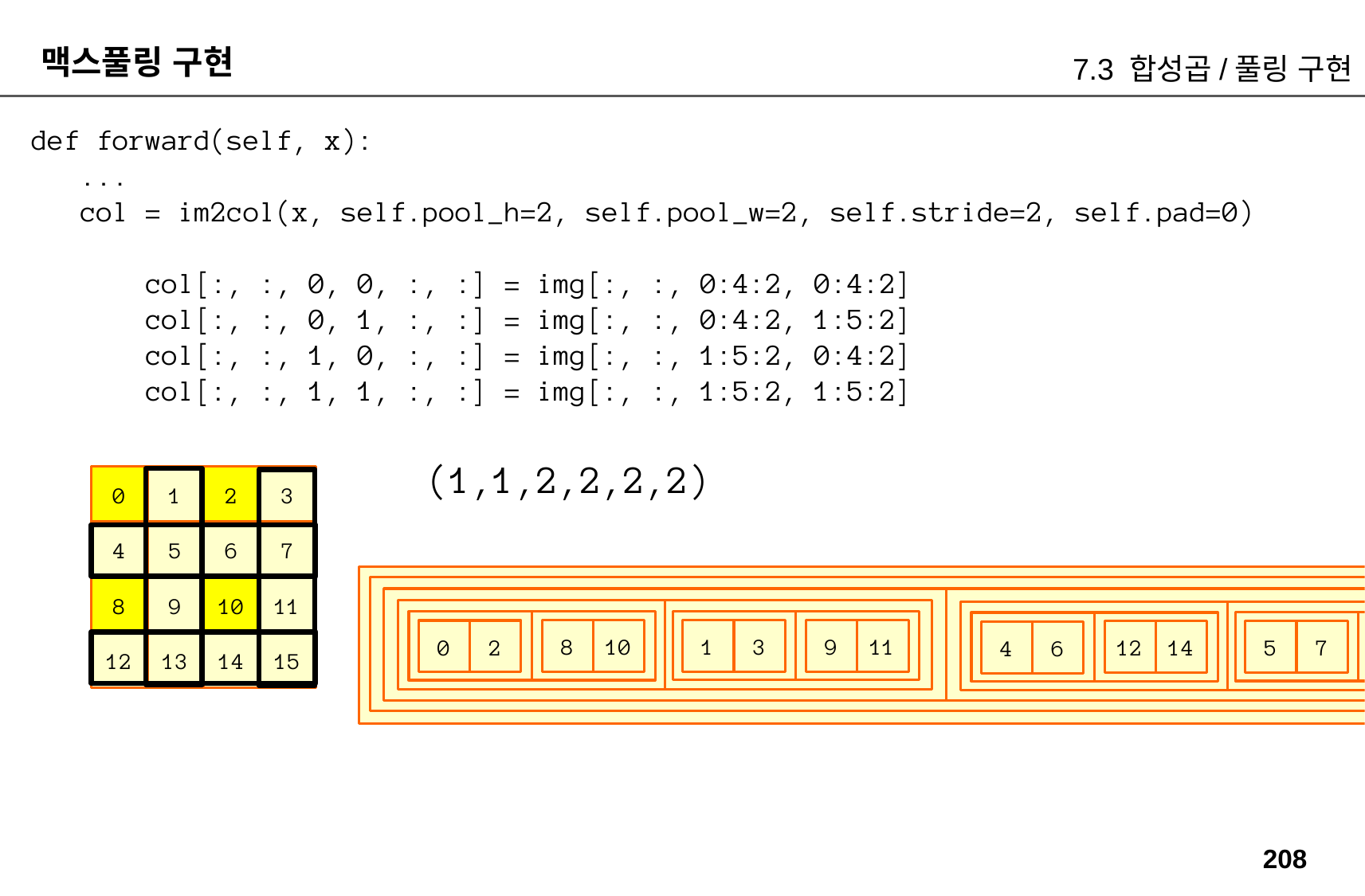

맥스풀링 구현
7.3 합성곱/풀링 구현
     def forward(self, x):
        ...
        col = im2col(x, self.pool_h=2, self.pool_w=2, self.stride=2, self.pad=0)

            col[:, :, 0, 0, :, :] = img[:, :, 0:4:2, 0:4:2]
            col[:, :, 0, 1, :, :] = img[:, :, 0:4:2, 1:5:2]
            col[:, :, 1, 0, :, :] = img[:, :, 1:5:2, 0:4:2]
            col[:, :, 1, 1, :, :] = img[:, :, 1:5:2, 1:5:2]
(1,1,2,2,2,2)
0
1
2
3

4
5
6
7

8
9
10
11

9
11
8
10
1
3
0
2
13
15
12
14
5
7
4
6

12
13
14
15